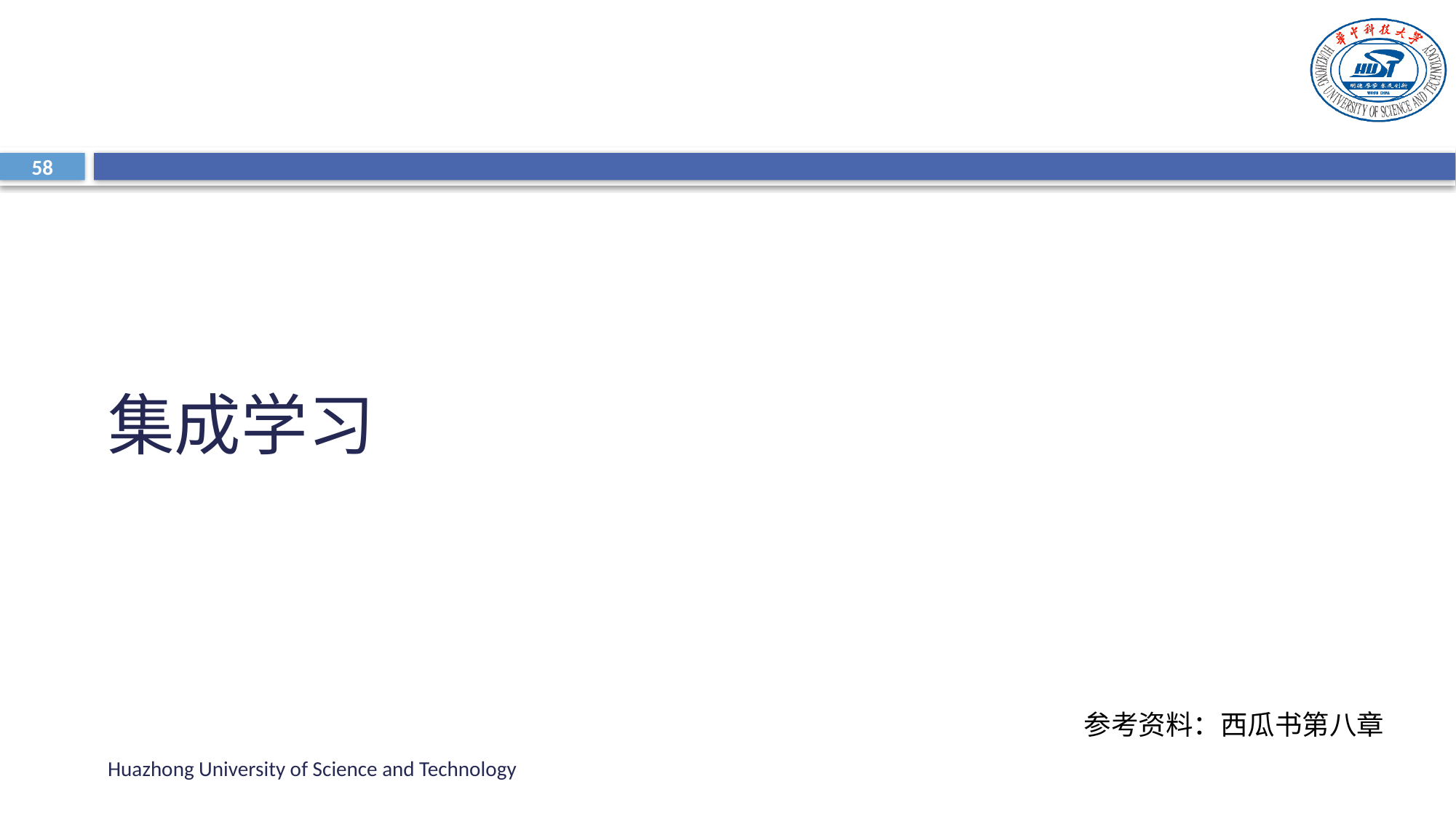

#
58
集成学习
参考资料：西瓜书第八章
Huazhong University of Science and Technology